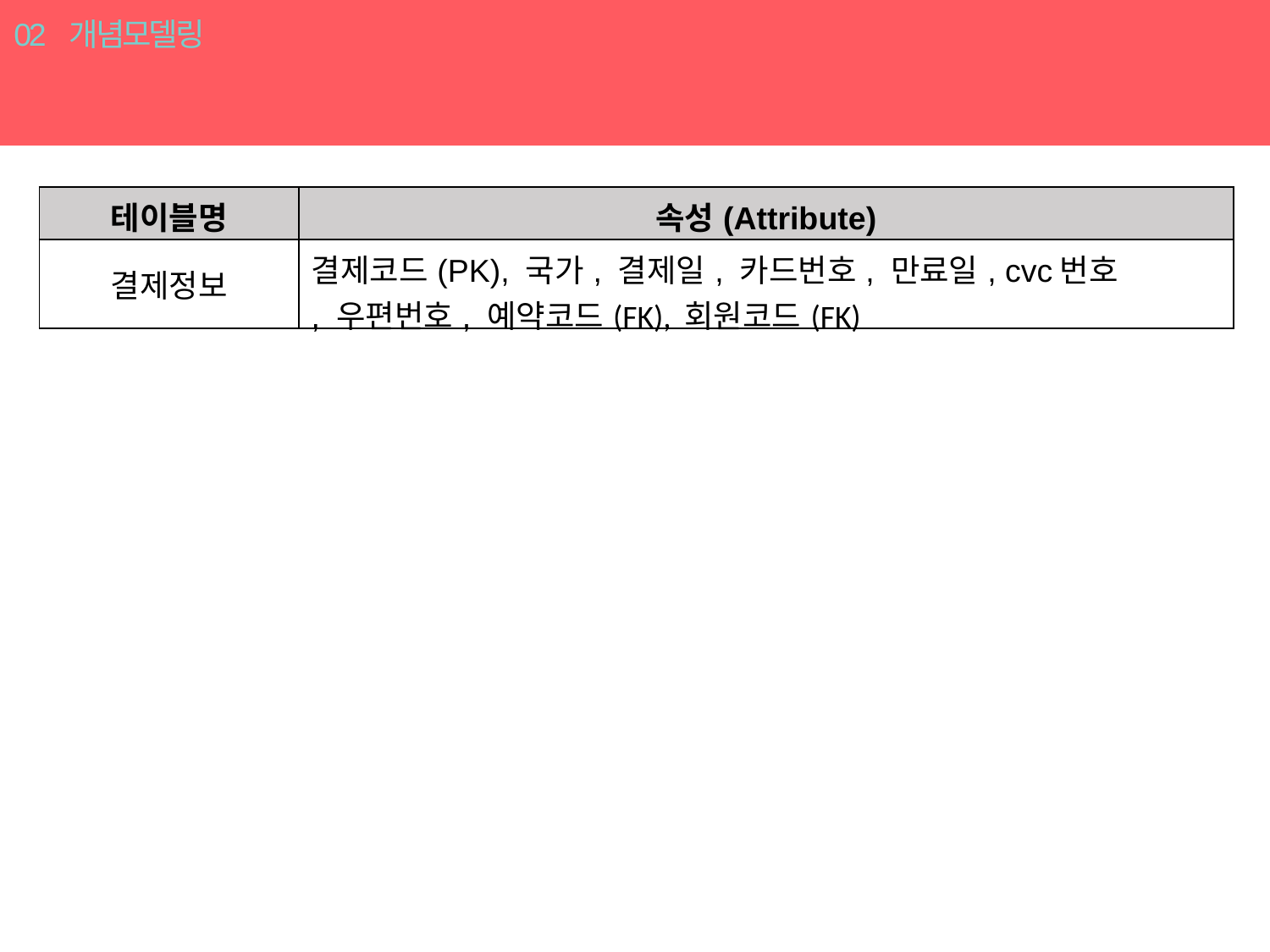

02  개념모델링
개념모델링
| 테이블명 | 속성(Attribute) |
| --- | --- |
| 결제정보 | 결제코드(PK), 국가, 결제일, 카드번호, 만료일, cvc번호 , 우편번호, 예약코드(FK), 회원코드(FK) |